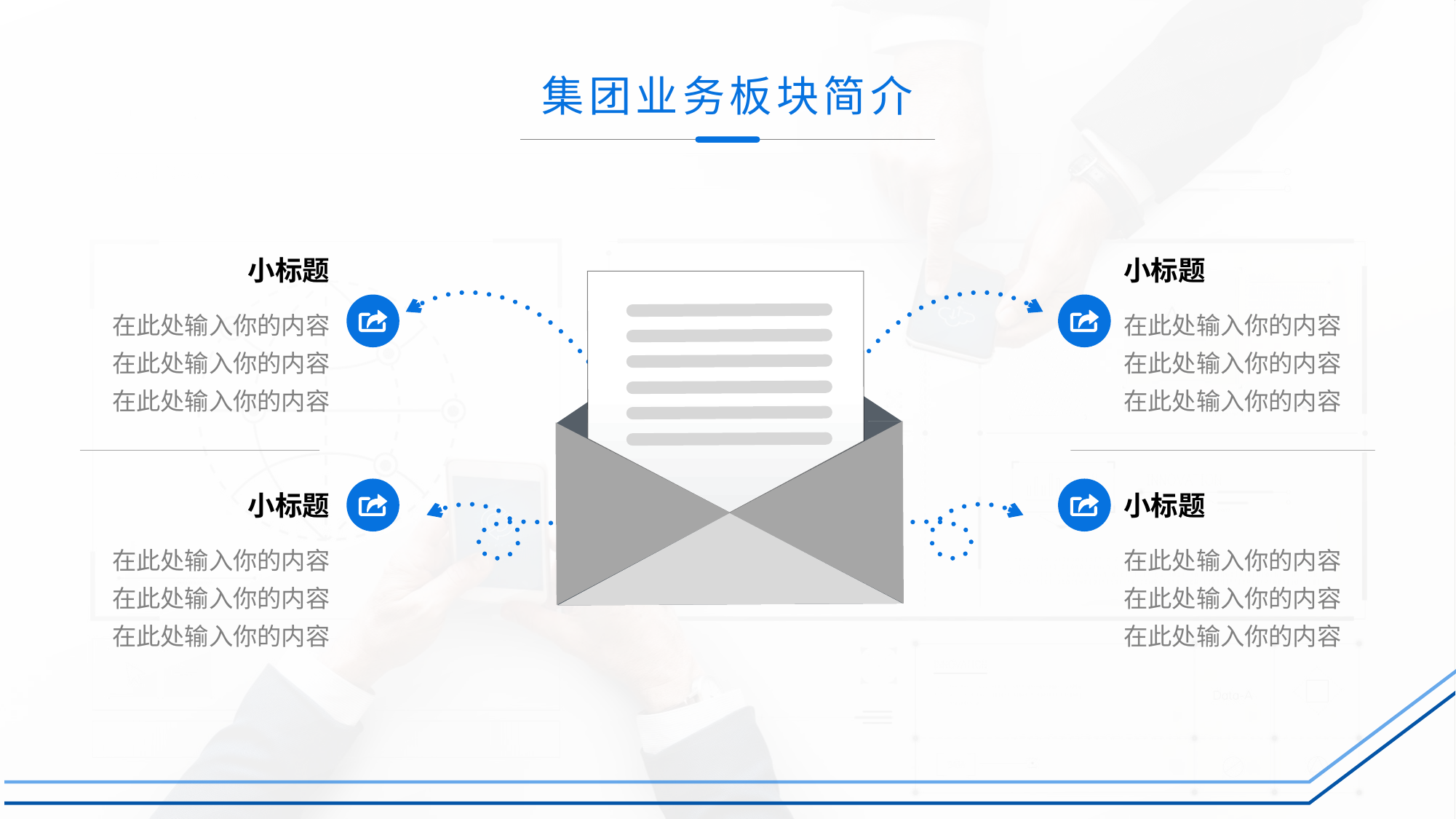

# 集团业务板块简介
小标题
小标题

在此处输入你的内容在此处输入你的内容在此处输入你的内容
在此处输入你的内容在此处输入你的内容在此处输入你的内容

小标题
小标题
在此处输入你的内容在此处输入你的内容在此处输入你的内容
在此处输入你的内容在此处输入你的内容在此处输入你的内容